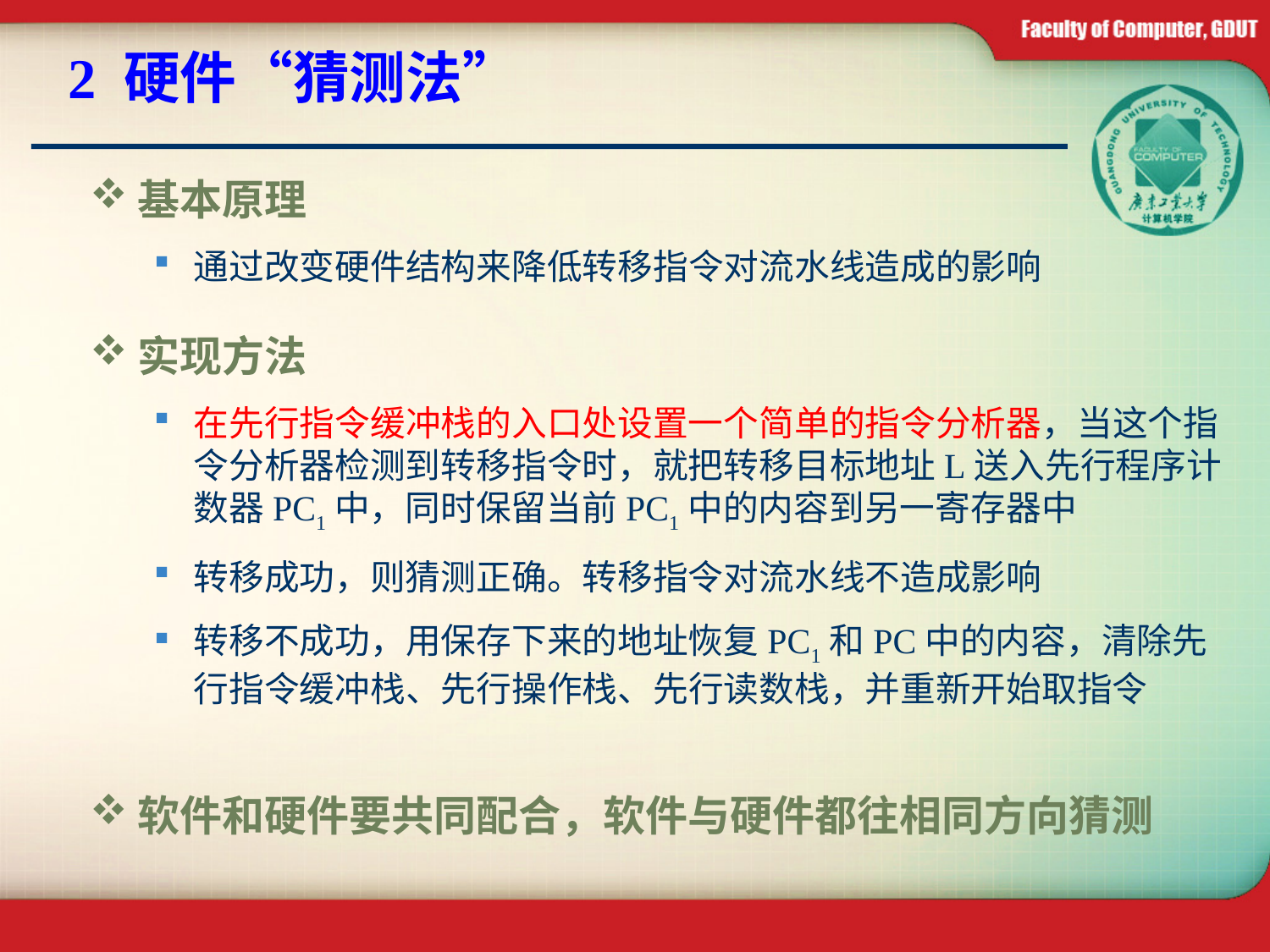

# 2 硬件“猜测法”
基本原理
通过改变硬件结构来降低转移指令对流水线造成的影响
实现方法
在先行指令缓冲栈的入口处设置一个简单的指令分析器，当这个指令分析器检测到转移指令时，就把转移目标地址L送入先行程序计数器PC1中，同时保留当前PC1中的内容到另一寄存器中
转移成功，则猜测正确。转移指令对流水线不造成影响
转移不成功，用保存下来的地址恢复PC1和PC中的内容，清除先行指令缓冲栈、先行操作栈、先行读数栈，并重新开始取指令

软件和硬件要共同配合，软件与硬件都往相同方向猜测